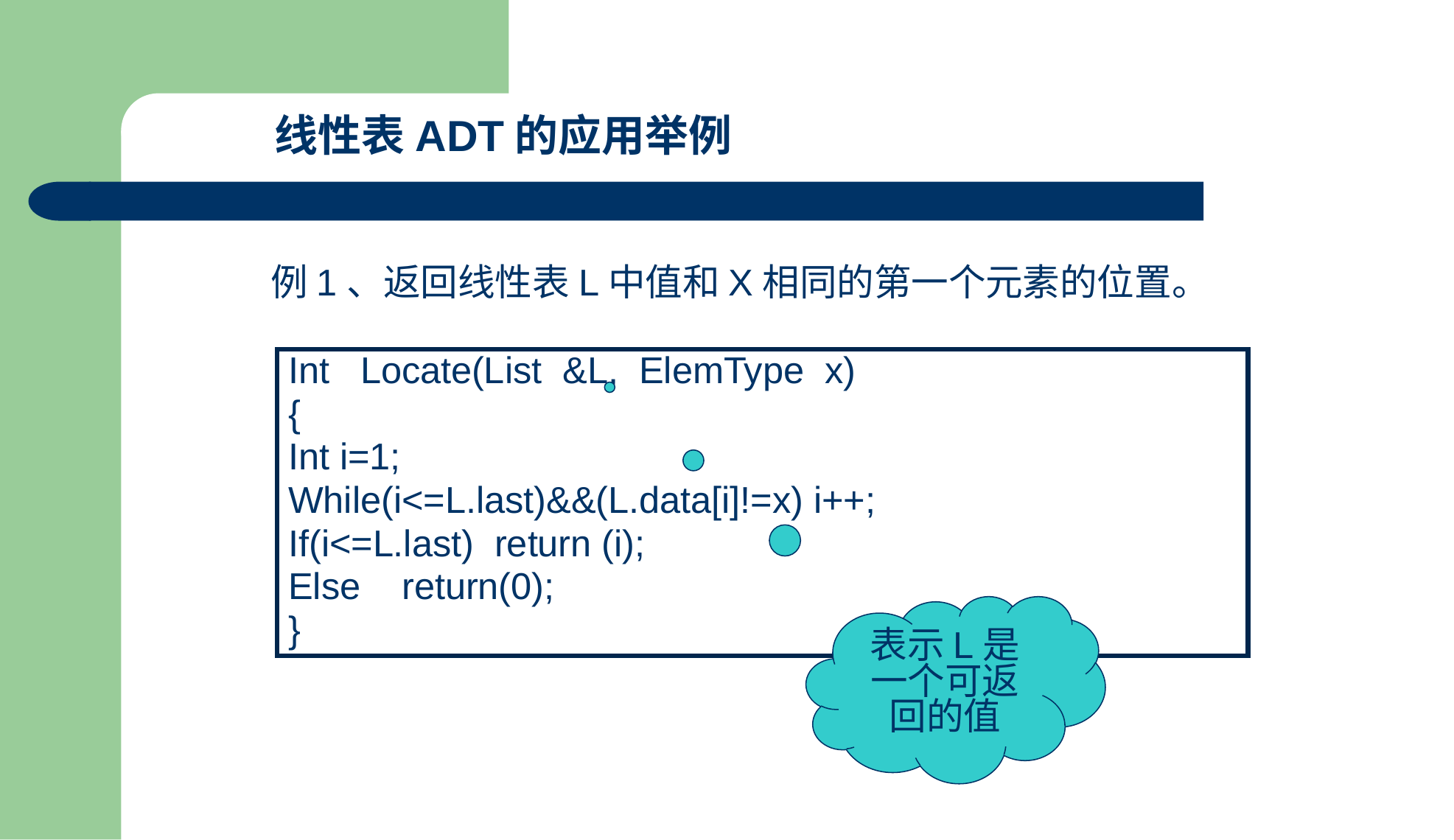

线性表ADT的应用举例
例1、返回线性表L中值和X相同的第一个元素的位置。
Int   Locate(List  &L,  ElemType  x)
{
Int i=1;
While(i<=L.last)&&(L.data[i]!=x) i++;
If(i<=L.last)  return (i);
Else    return(0);
}
表示L是一个可返回的值